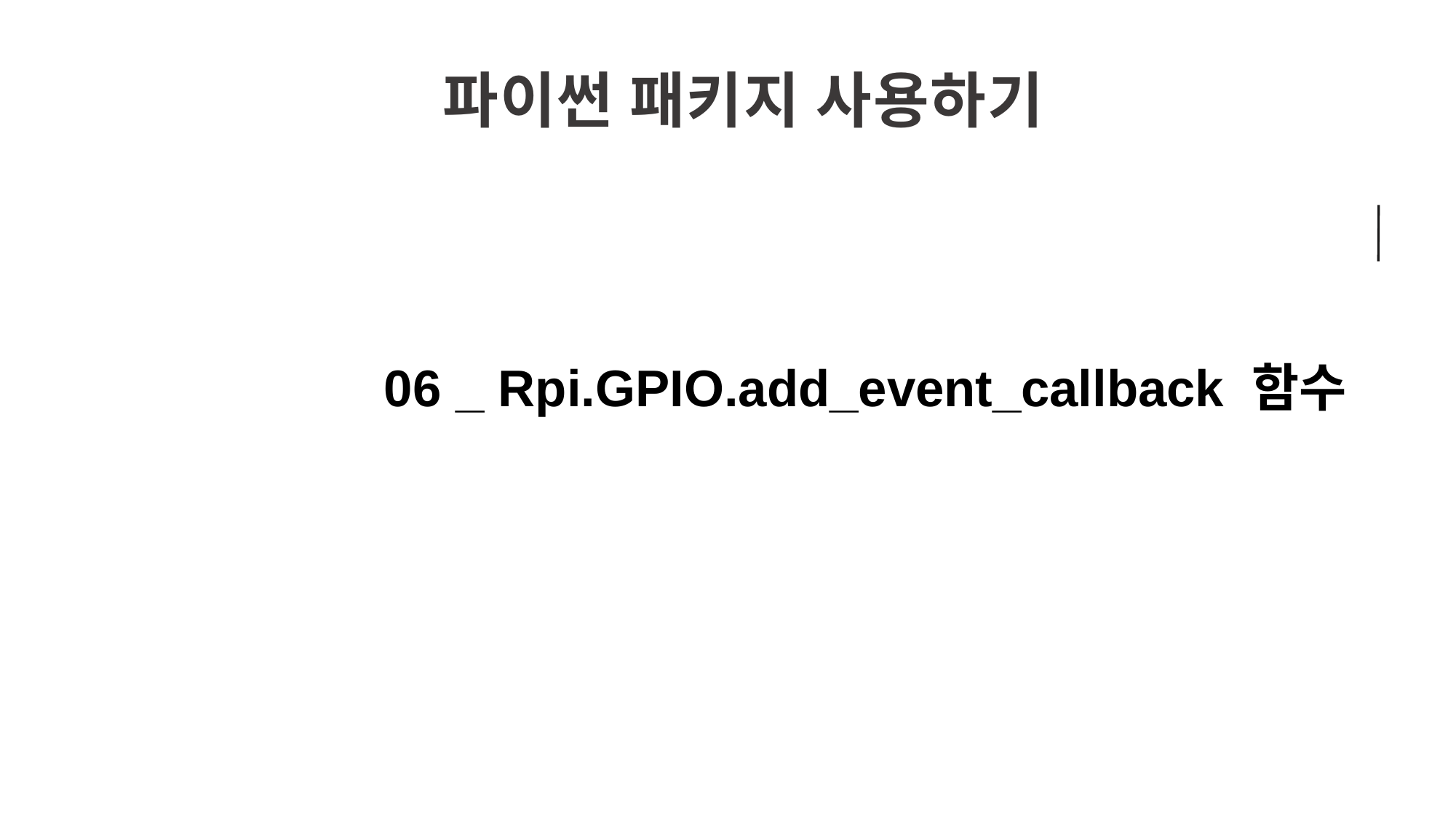

파이썬 패키지 사용하기
42
06 _ Rpi.GPIO.add_event_callback 함수